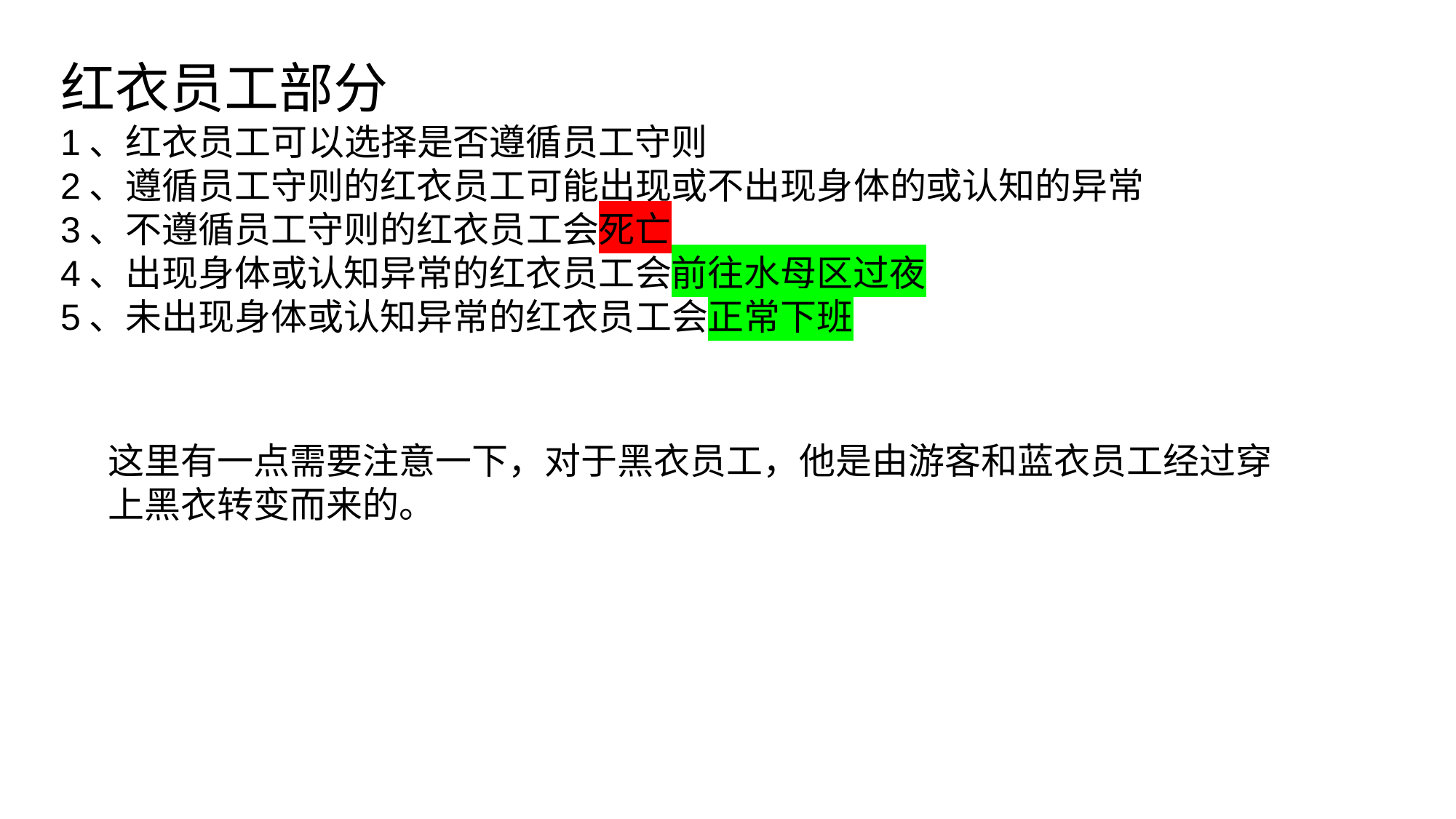

红衣员工部分
1、红衣员工可以选择是否遵循员工守则
2、遵循员工守则的红衣员工可能出现或不出现身体的或认知的异常
3、不遵循员工守则的红衣员工会死亡
4、出现身体或认知异常的红衣员工会前往水母区过夜
5、未出现身体或认知异常的红衣员工会正常下班
这里有一点需要注意一下，对于黑衣员工，他是由游客和蓝衣员工经过穿上黑衣转变而来的。